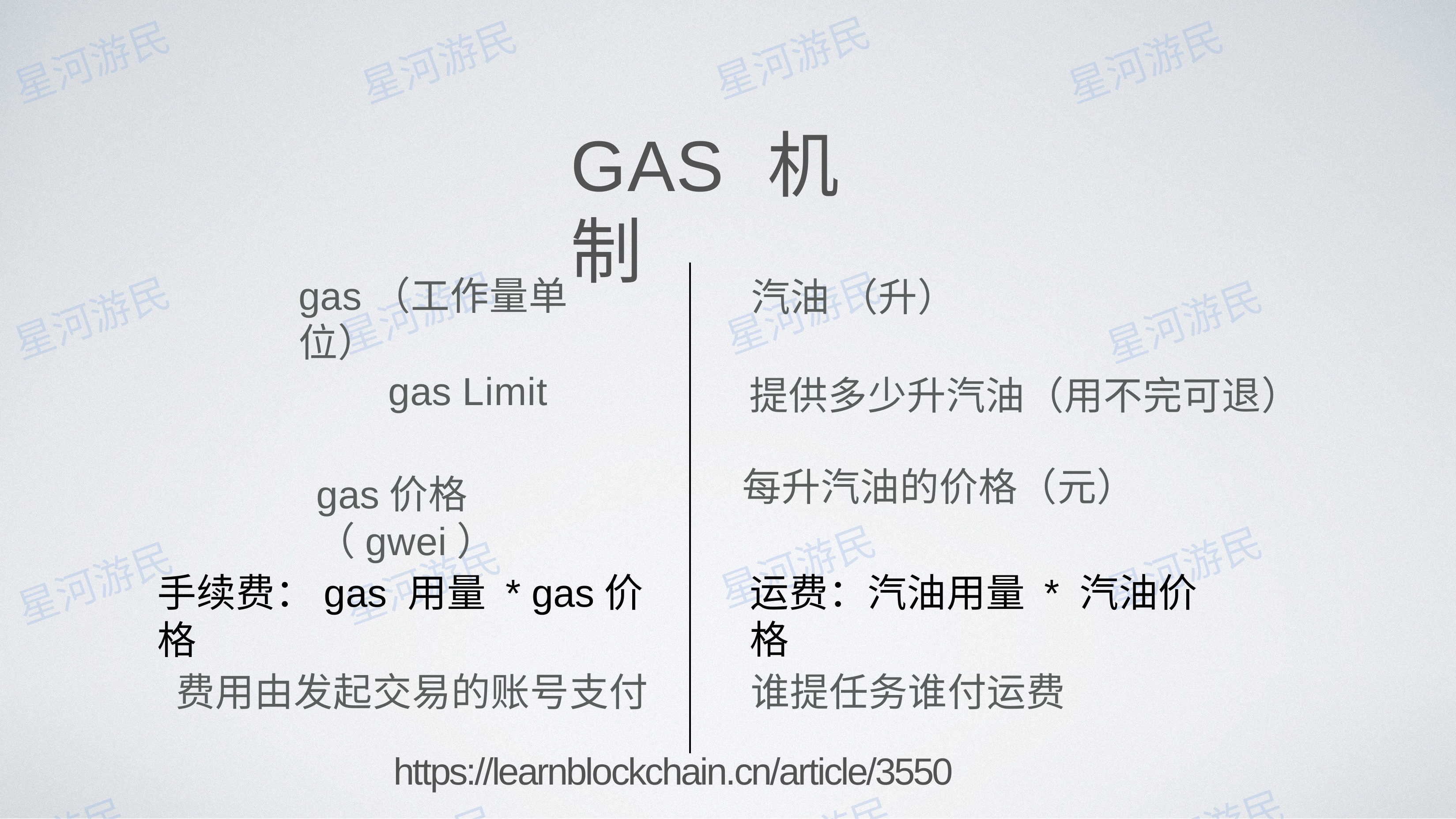

# GAS 机制

gas（⼯作量单位）
汽油 （升）
gas Limit
提供多少升汽油（⽤不完可退）
每升汽油的价格（元）
gas价格（gwei）
运费：汽油⽤量 * 汽油价格
⼿续费：gas ⽤量 * gas价格
费⽤由发起交易的账号⽀付	谁提任务谁付运费
https://learnblockchain.cn/article/3550